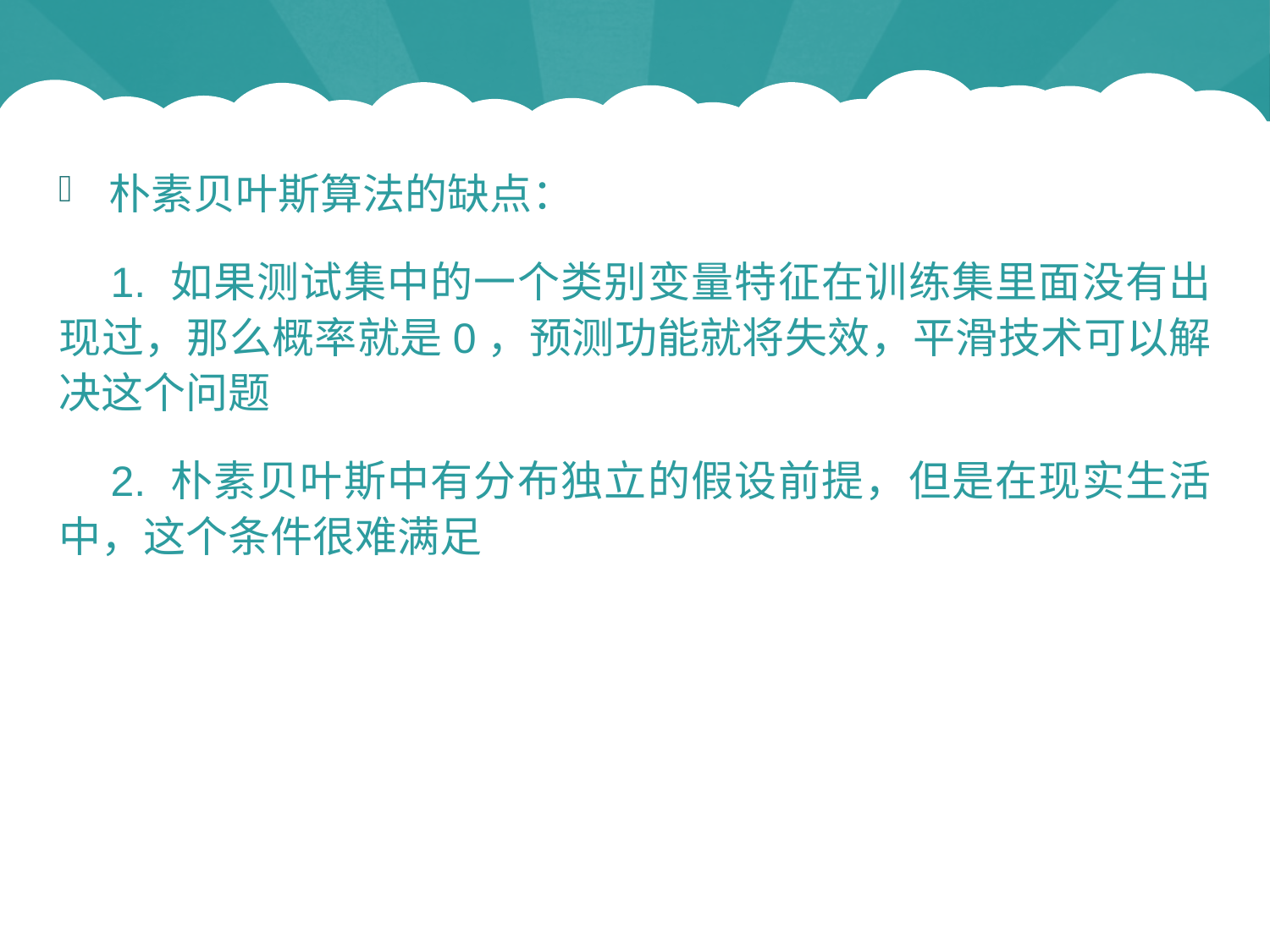

朴素贝叶斯算法的缺点：
    1. 如果测试集中的一个类别变量特征在训练集里面没有出现过，那么概率就是0，预测功能就将失效，平滑技术可以解决这个问题
    2. 朴素贝叶斯中有分布独立的假设前提，但是在现实生活中，这个条件很难满足